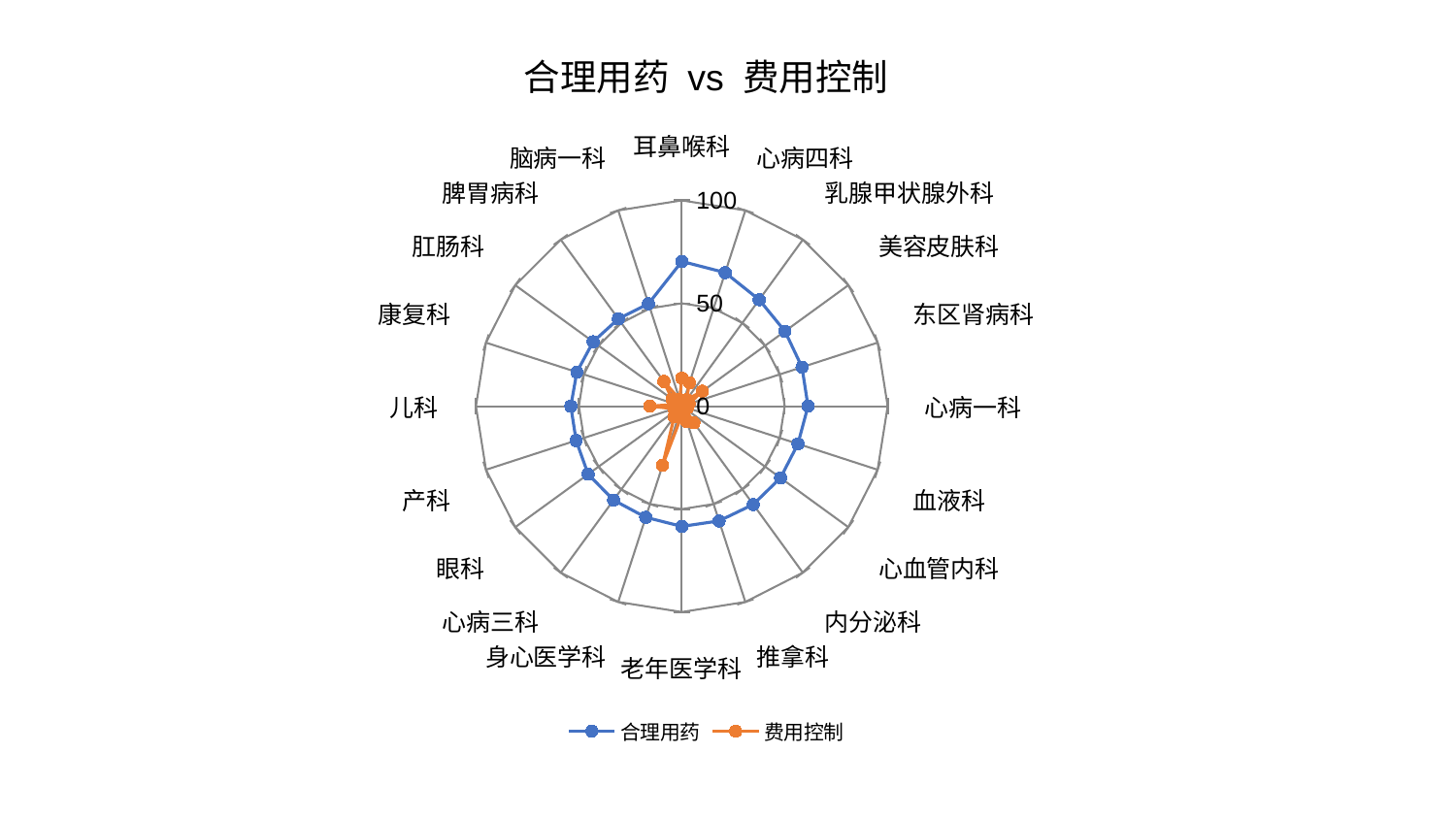

### Chart: 合理用药 vs 费用控制

| Category | 合理用药 | 费用控制 |
|---|---|---|
| 耳鼻喉科 | 70.33026116165905 | 13.638629139632393 |
| 心病四科 | 68.25834879838499 | 11.99406226950275 |
| 乳腺甲状腺外科 | 63.96492834715506 | 3.918294414373412 |
| 美容皮肤科 | 61.94663882267797 | 12.316127912054668 |
| 东区肾病科 | 61.412820570347606 | 3.7113621890639767 |
| 心病一科 | 61.3086073401559 | 2.8996353382003974 |
| 血液科 | 59.32281828373668 | 2.8320533851301475 |
| 心血管内科 | 59.275473995818 | 1.9152046087067724 |
| 内分泌科 | 59.041957109188075 | 9.967891889873293 |
| 推拿科 | 58.63155243061595 | 7.950034473263649 |
| 老年医学科 | 58.407859573262435 | 4.258404815864338 |
| 身心医学科 | 56.77988237846545 | 30.185899426534025 |
| 心病三科 | 56.40515940891871 | 6.262940128053276 |
| 眼科 | 56.23502501303179 | 3.871632753376568 |
| 产科 | 53.987207531537315 | 3.9863805735849116 |
| 儿科 | 53.900581298133304 | 15.539361833606854 |
| 康复科 | 53.62472894885069 | 2.8510350794460075 |
| 肛肠科 | 53.2616540349287 | 5.87190950818283 |
| 脾胃病科 | 52.45423842326716 | 14.836558382698119 |
| 脑病一科 | 52.34305166098097 | 3.509503275661803 |
59